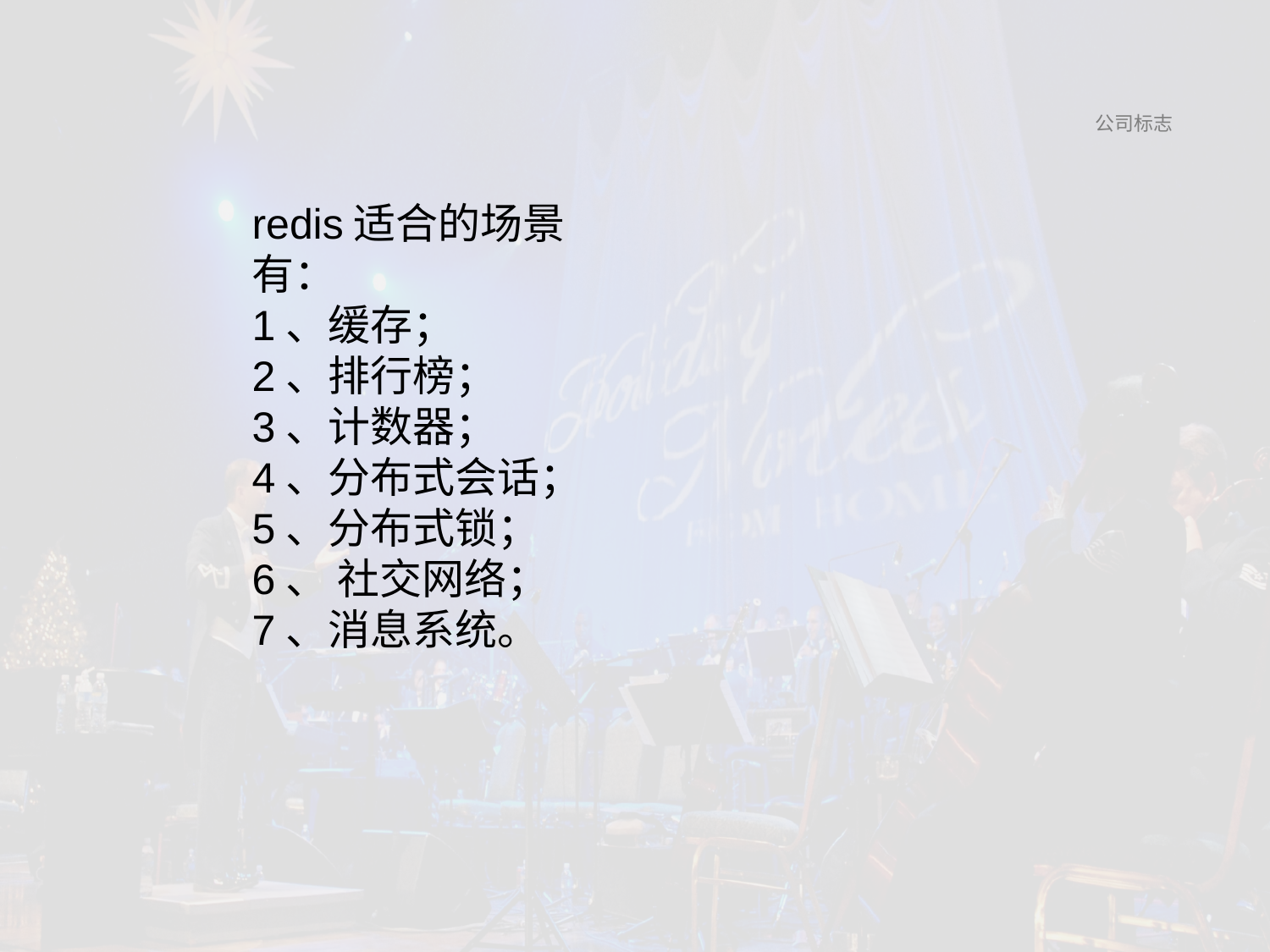

redis适合的场景有：
1、缓存；
2、排行榜；
3、计数器；
4、分布式会话；
5、分布式锁；
6、 社交网络；
7、消息系统。